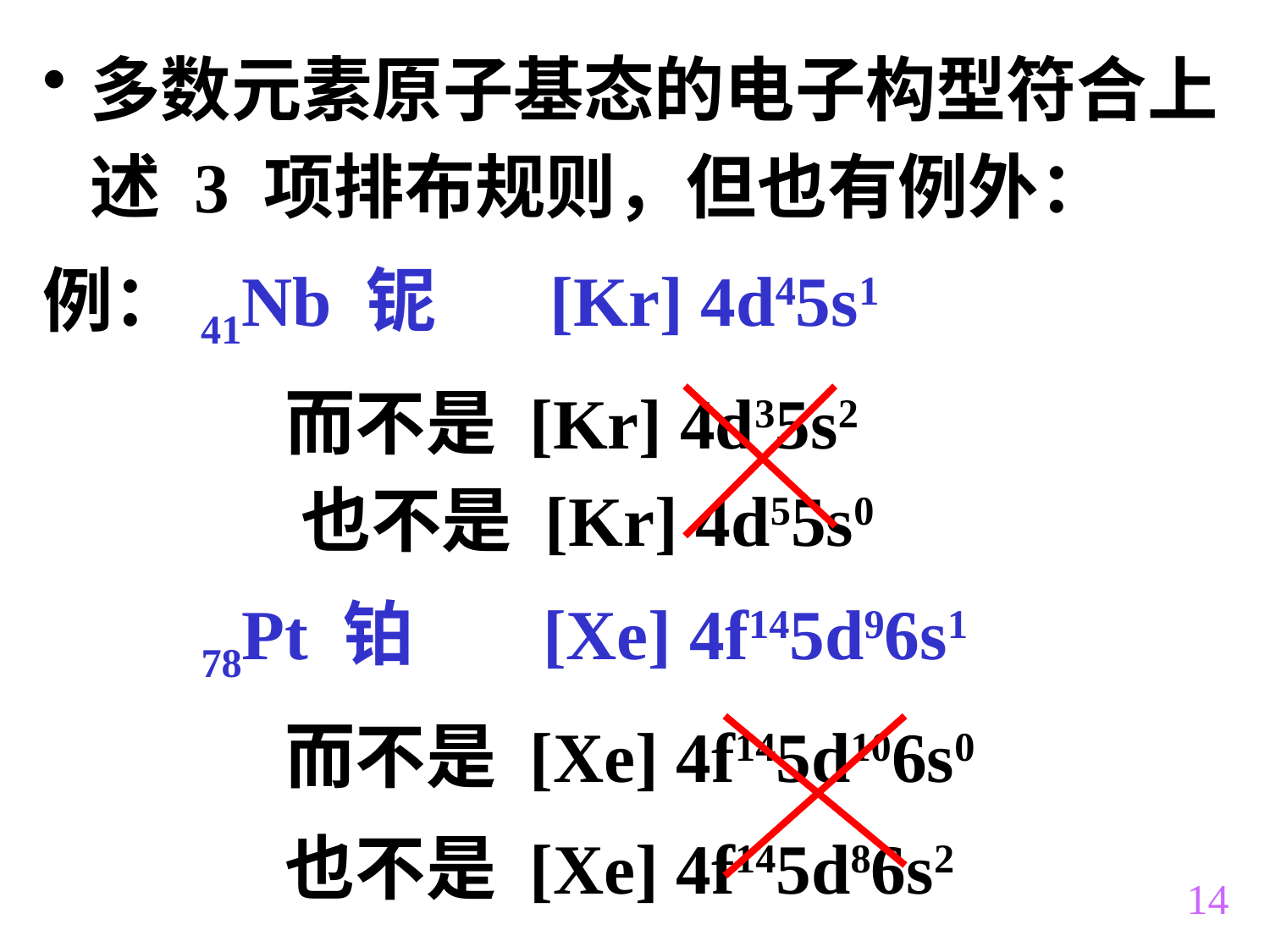

多数元素原子基态的电子构型符合上述 3 项排布规则，但也有例外：
例：41Nb 铌      [Kr] 4d45s1
              而不是 [Kr] 4d35s2
           也不是 [Kr] 4d55s0
         78Pt 铂       [Xe] 4f145d96s1
              而不是 [Xe] 4f145d106s0
              也不是 [Xe] 4f145d86s2